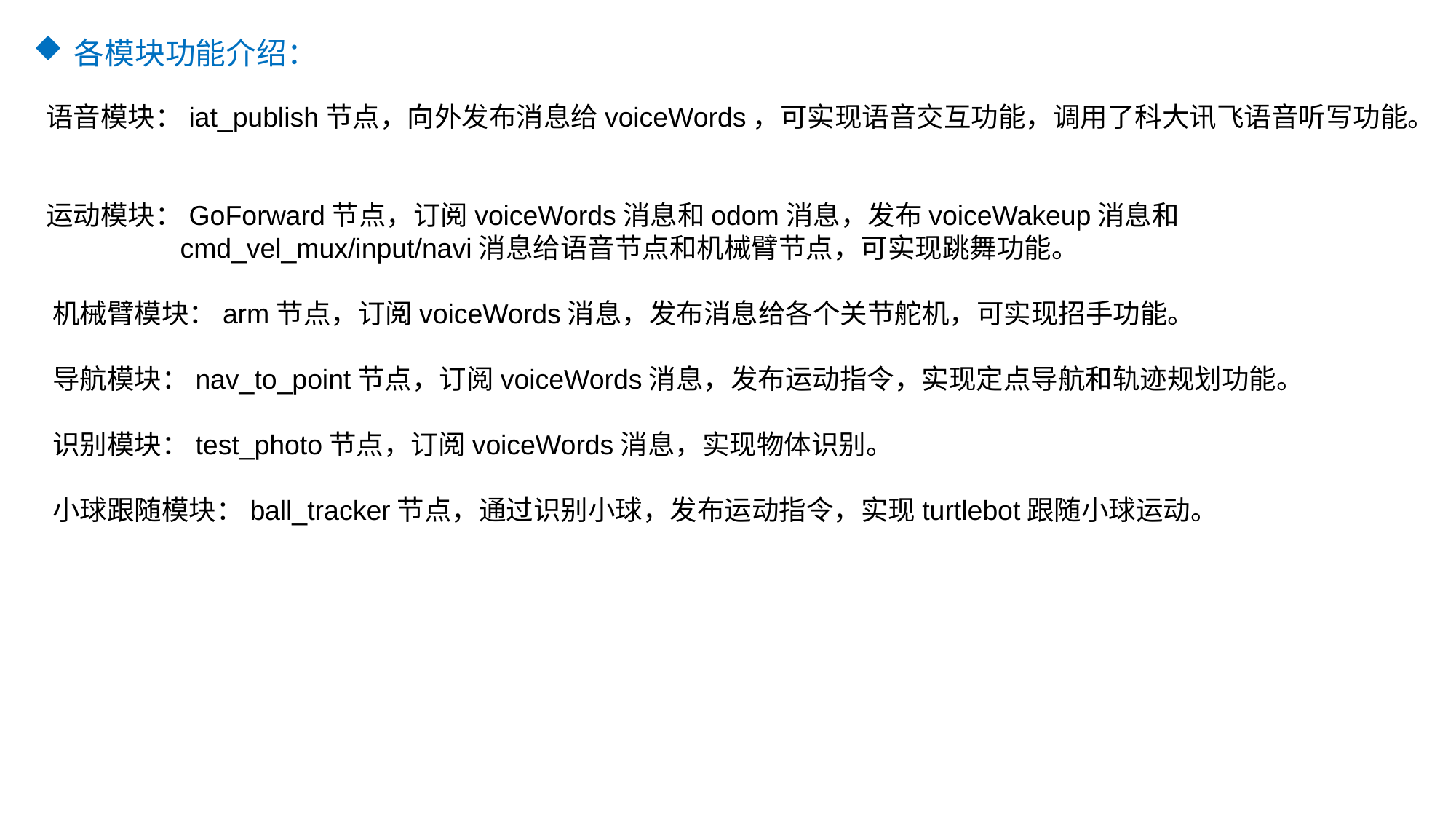

各模块功能介绍：
语音模块：iat_publish节点，向外发布消息给voiceWords，可实现语音交互功能，调用了科大讯飞语音听写功能。

​
运动模块：GoForward节点，订阅voiceWords消息和odom消息，发布voiceWakeup消息和                   		  	   cmd_vel_mux/input/navi消息给语音节点和机械臂节点，可实现跳舞功能。

​机械臂模块：arm节点，订阅voiceWords消息，发布消息给各个关节舵机，可实现招手功能。

​导航模块：nav_to_point节点，订阅voiceWords消息，发布运动指令，实现定点导航和轨迹规划功能。

​识别模块：test_photo节点，订阅voiceWords消息，实现物体识别。

​小球跟随模块：ball_tracker节点，通过识别小球，发布运动指令，实现turtlebot跟随小球运动。